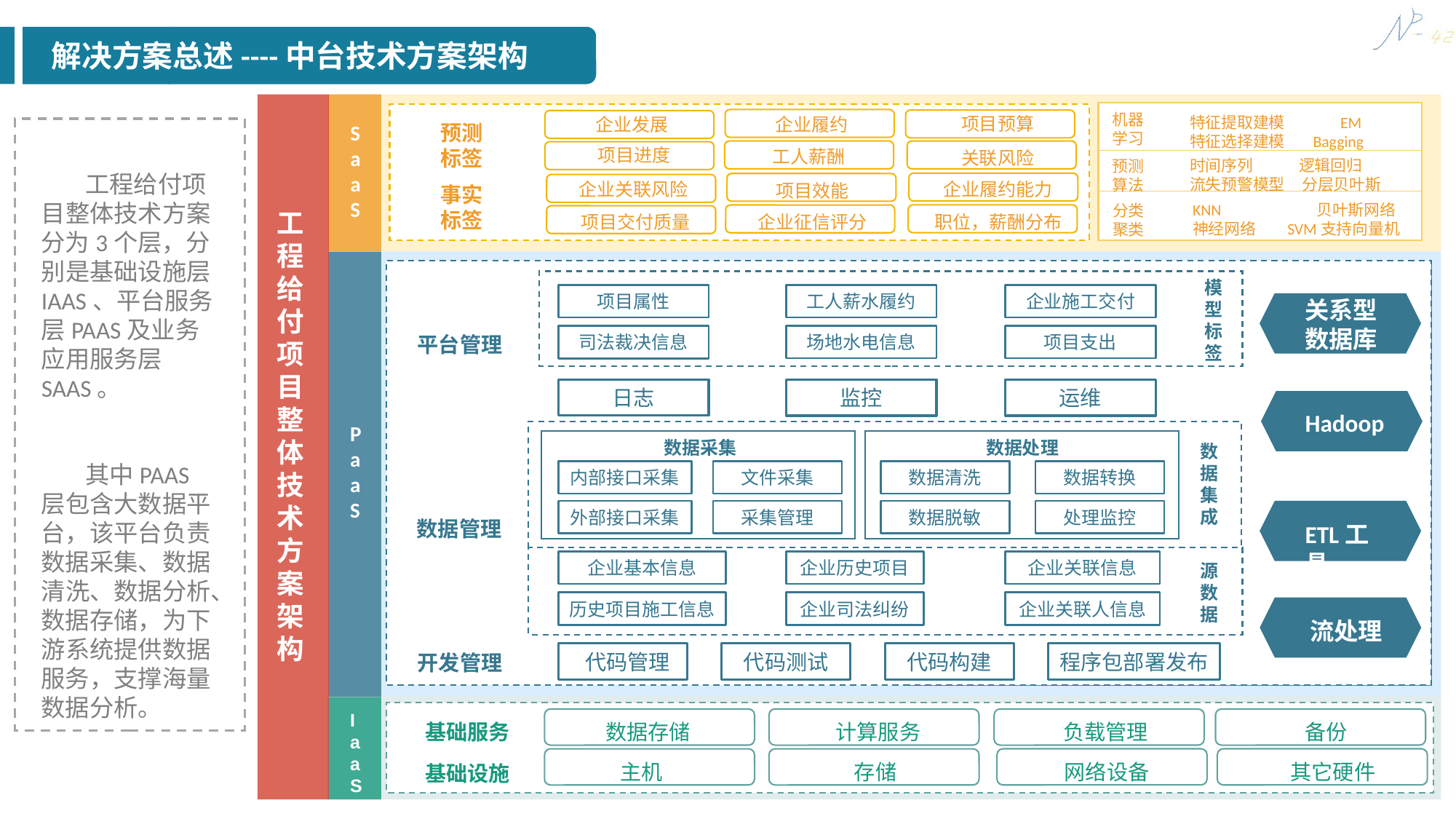

解决方案总述----中台技术方案架构

工程给付项目整体技术方案架构

SaaS

机器学习
特征提取建模               EM
特征选择建模	   Bagging
时间序列	逻辑回归
流失预警模型     分层贝叶斯
预测算法
KNN	   贝叶斯网络
神经网络        SVM支持向量机
分类聚类

项目预算

企业履约

企业发展

项目进度

工人薪酬

关联风险
预测
标签
企业关联风险

企业履约能力

项目效能

职位，薪酬分布

企业征信评分

项目交付质量
事实
标签

PaaS

模型标签
项目属性
工人薪水履约
企业施工交付
场地水电信息
项目支出
司法裁决信息
日志
监控
运维

数据处理
数据清洗
数据转换
处理监控

数据采集
文件采集
内部接口采集
外部接口采集
采集管理
数据脱敏
数据集成

企业基本信息
企业历史项目
企业关联信息
历史项目施工信息
企业司法纠纷
企业关联人信息
源数据
 代码管理
代码测试
代码构建
程序包部署发布
开发管理
平台管理
数据管理
关系型
数据库

Hadoop

ETL工具

流处理

IaaS

数据存储

计算服务

负载管理

备份

网络设备

其它硬件

存储

主机
基础服务
基础设施

       工程给付项目整体技术方案分为3个层，分别是基础设施层IAAS、平台服务层PAAS及业务应用服务层SAAS。

       其中PAAS层包含大数据平台，该平台负责数据采集、数据清洗、数据分析、数据存储，为下游系统提供数据服务，支撑海量数据分析。